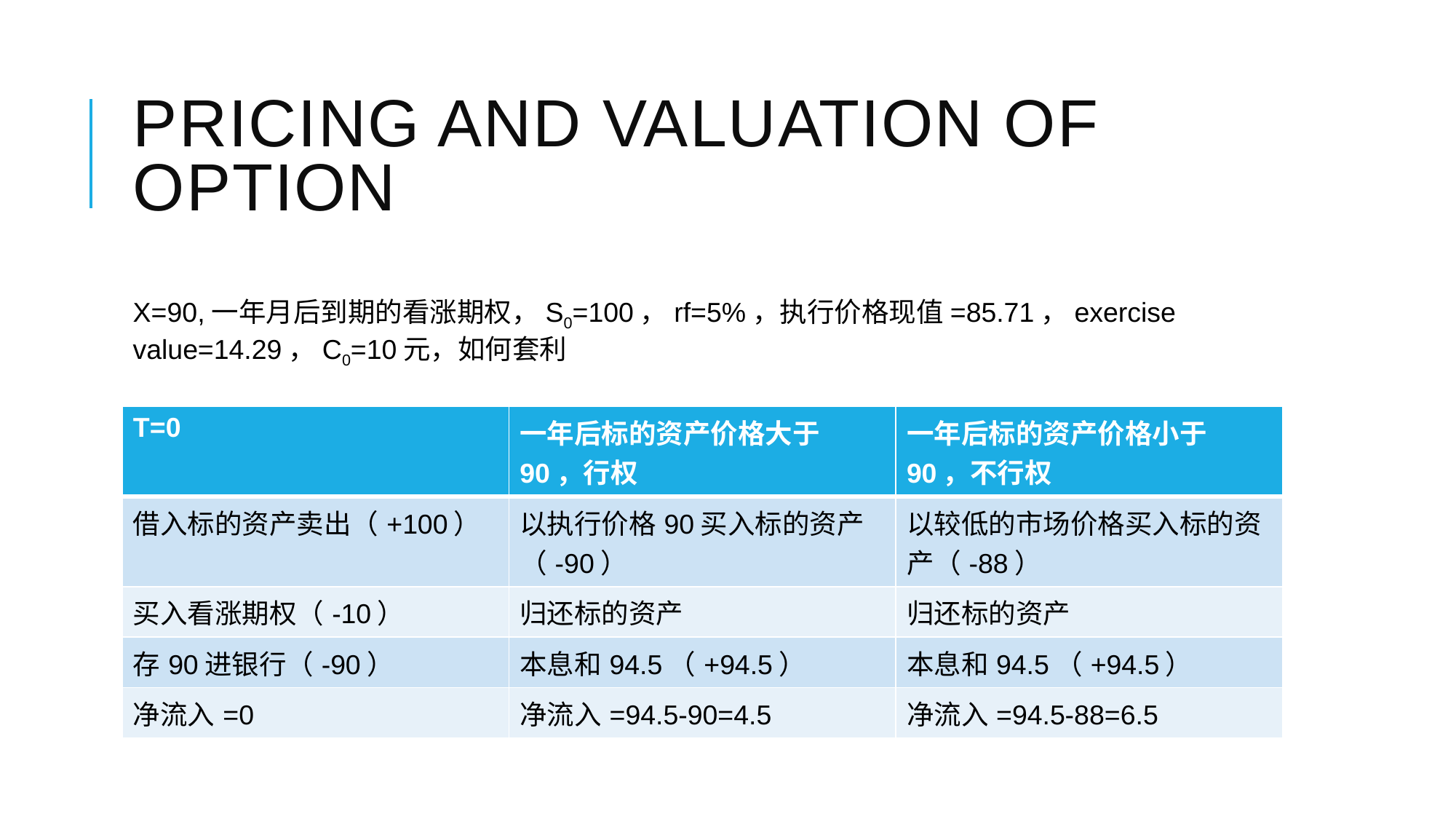

# Pricing and valuation of option
X=90,一年月后到期的看涨期权，S0=100，rf=5%，执行价格现值=85.71，exercise value=14.29，C0=10元，如何套利
| T=0 | 一年后标的资产价格大于90，行权 | 一年后标的资产价格小于90，不行权 |
| --- | --- | --- |
| 借入标的资产卖出（+100） | 以执行价格90买入标的资产（-90） | 以较低的市场价格买入标的资产（-88） |
| 买入看涨期权（-10） | 归还标的资产 | 归还标的资产 |
| 存90进银行（-90） | 本息和94.5（+94.5） | 本息和94.5（+94.5） |
| 净流入=0 | 净流入=94.5-90=4.5 | 净流入=94.5-88=6.5 |